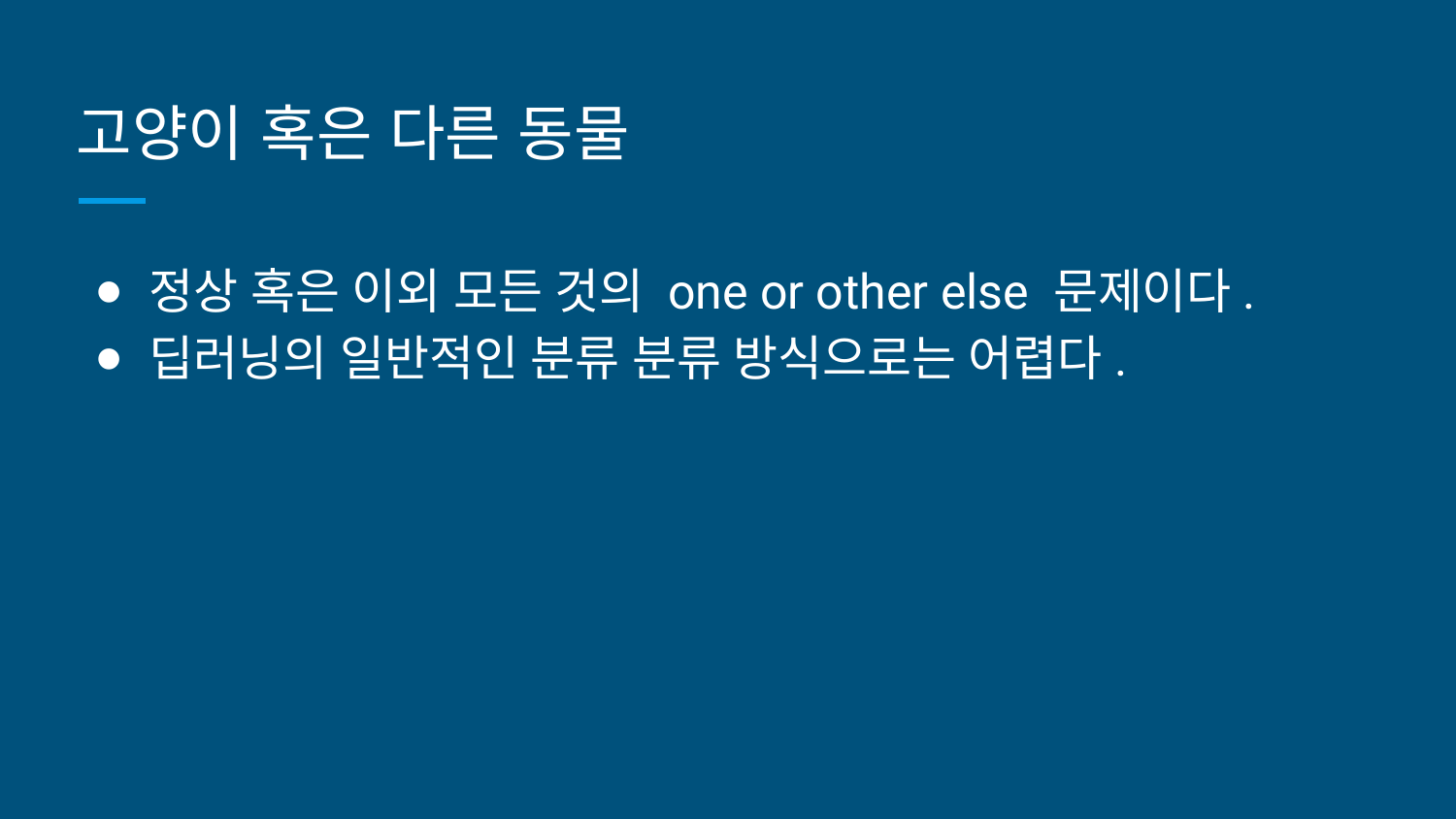

# 고양이 혹은 다른 동물
정상 혹은 이외 모든 것의 one or other else 문제이다.
딥러닝의 일반적인 분류 분류 방식으로는 어렵다.